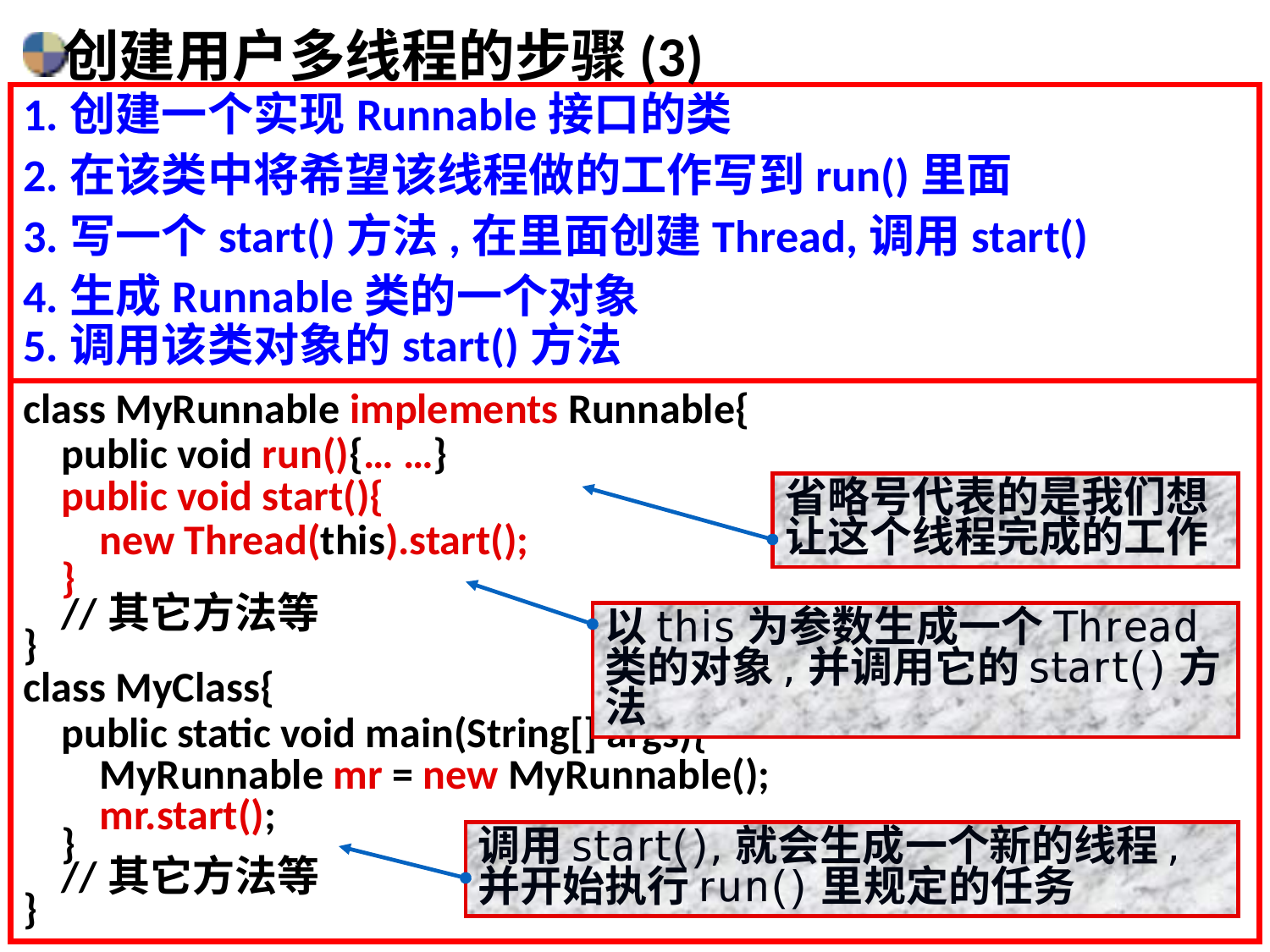

# 创建用户多线程的步骤(3)
1.创建一个实现Runnable接口的类
2.在该类中将希望该线程做的工作写到run()里面
3.写一个start()方法,在里面创建Thread,调用start()
4.生成Runnable类的一个对象
5.调用该类对象的start()方法
class MyRunnable implements Runnable{
    public void run(){… …}
    public void start(){
        new Thread(this).start();
    }
    //其它方法等
}
class MyClass{
    public static void main(String[] args){
        MyRunnable mr = new MyRunnable();
        mr.start();
    }
    //其它方法等
}

省略号代表的是我们想让这个线程完成的工作

以this为参数生成一个Thread类的对象,并调用它的start()方法
调用start(),就会生成一个新的线程,并开始执行run()里规定的任务